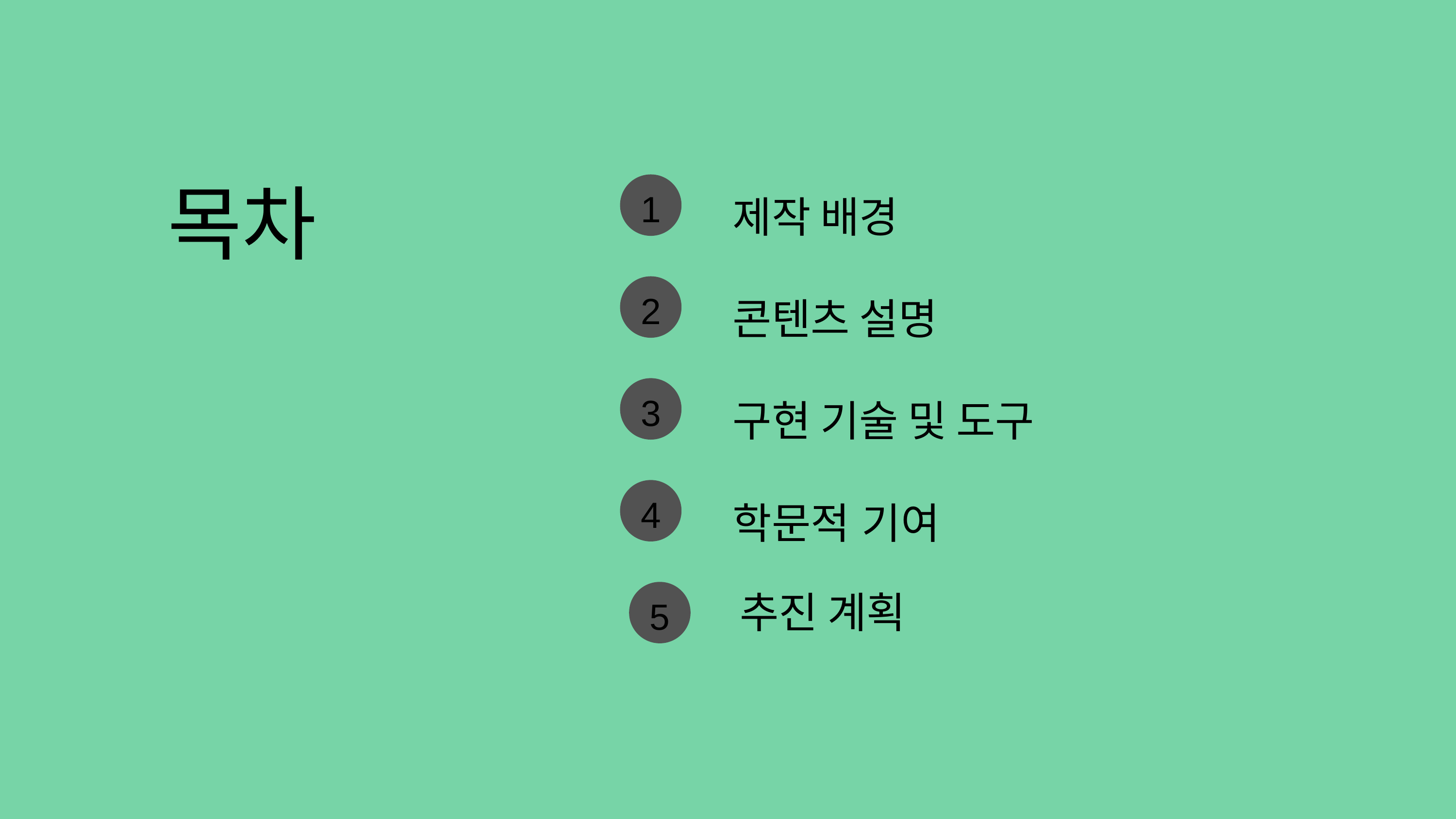

제작 배경
목차
1

콘텐츠 설명
2

구현 기술 및 도구
3

학문적 기여
4

5

추진 계획